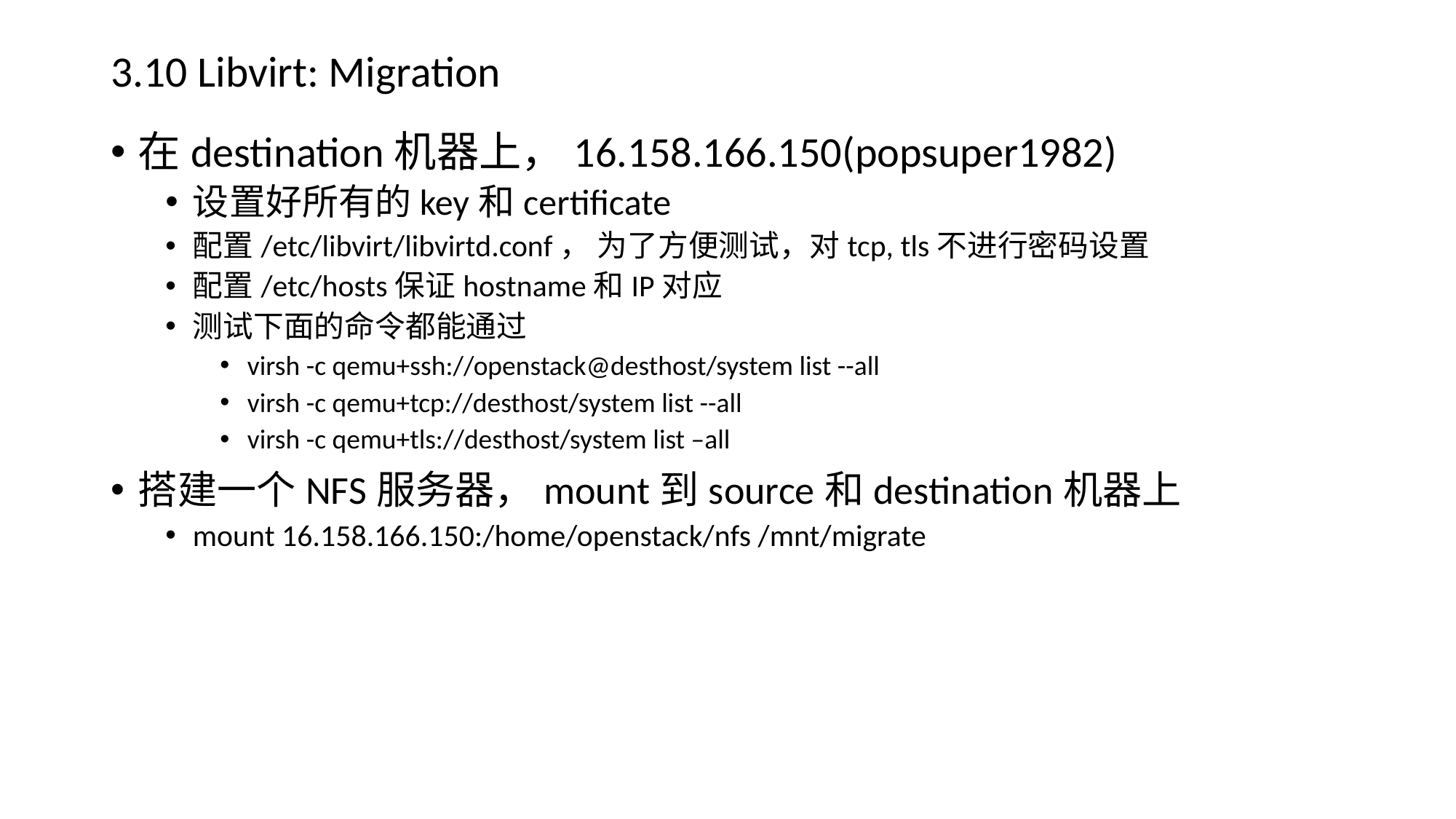

# 3.10 Libvirt: Migration
在destination机器上，16.158.166.150(popsuper1982)
设置好所有的key和certificate
配置/etc/libvirt/libvirtd.conf， 为了方便测试，对tcp, tls不进行密码设置
配置/etc/hosts保证hostname和IP对应
测试下面的命令都能通过
virsh -c qemu+ssh://openstack@desthost/system list --all
virsh -c qemu+tcp://desthost/system list --all
virsh -c qemu+tls://desthost/system list –all
搭建一个NFS服务器，mount到source和destination机器上
mount 16.158.166.150:/home/openstack/nfs /mnt/migrate